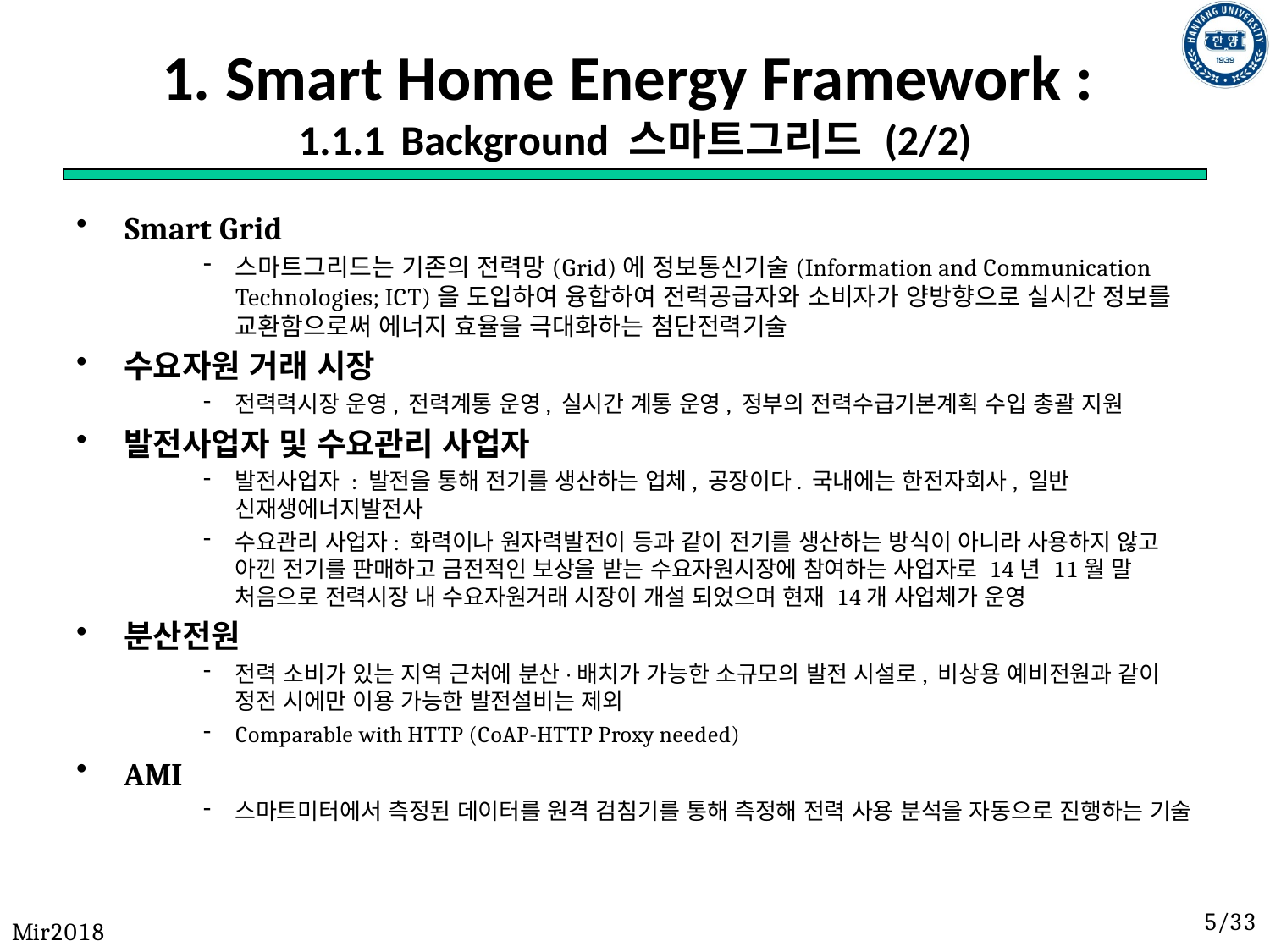

# 1. Smart Home Energy Framework : 1.1.1  Background 스마트그리드 (2/2)
Smart Grid
스마트그리드는 기존의 전력망(Grid)에 정보통신기술(Information and Communication Technologies; ICT)을 도입하여 융합하여 전력공급자와 소비자가 양방향으로 실시간 정보를 교환함으로써 에너지 효율을 극대화하는 첨단전력기술
수요자원 거래 시장
전력력시장 운영, 전력계통 운영, 실시간 계통 운영, 정부의 전력수급기본계획 수입 총괄 지원
발전사업자 및 수요관리 사업자
발전사업자 : 발전을 통해 전기를 생산하는 업체, 공장이다. 국내에는 한전자회사, 일반 신재생에너지발전사
수요관리 사업자: 화력이나 원자력발전이 등과 같이 전기를 생산하는 방식이 아니라 사용하지 않고 아낀 전기를 판매하고 금전적인 보상을 받는 수요자원시장에 참여하는 사업자로 14년 11월 말 처음으로 전력시장 내 수요자원거래 시장이 개설 되었으며 현재 14개 사업체가 운영
분산전원
전력 소비가 있는 지역 근처에 분산·배치가 가능한 소규모의 발전 시설로, 비상용 예비전원과 같이 정전 시에만 이용 가능한 발전설비는 제외
Comparable with HTTP (CoAP-HTTP Proxy needed)
AMI
스마트미터에서 측정된 데이터를 원격 검침기를 통해 측정해 전력 사용 분석을 자동으로 진행하는 기술

5/33
Mir2018